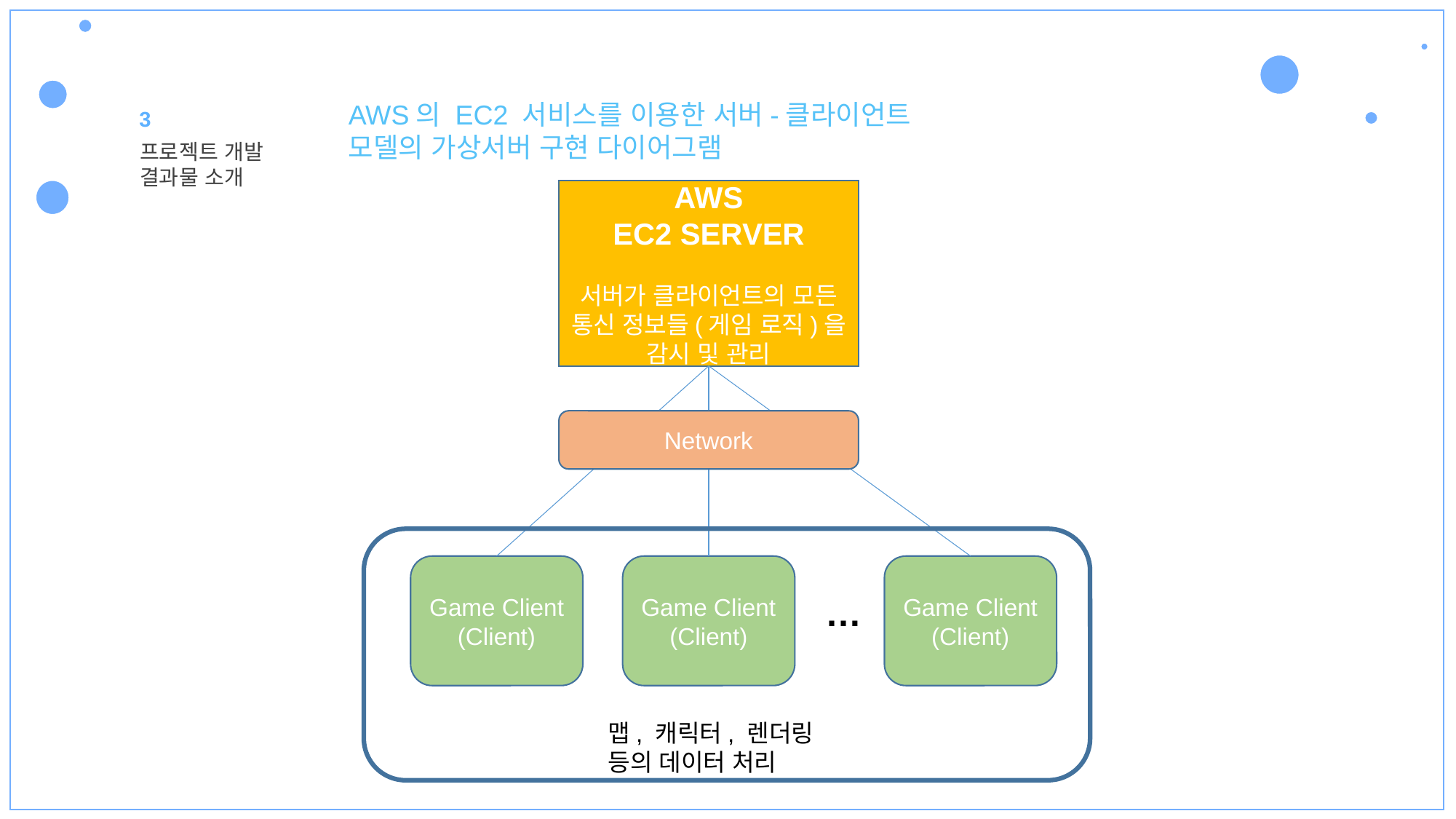

AWS의 EC2 서비스를 이용한 서버-클라이언트 모델의 가상서버 구현 다이어그램
3

프로젝트 개발
결과물 소개

AWS
EC2 SERVER

서버가 클라이언트의 모든 통신 정보들(게임 로직)을 감시 및 관리
Network

Game Client
(Client)
Game Client
(Client)
Game Client
(Client)
…
맵, 캐릭터, 렌더링 등의 데이터 처리